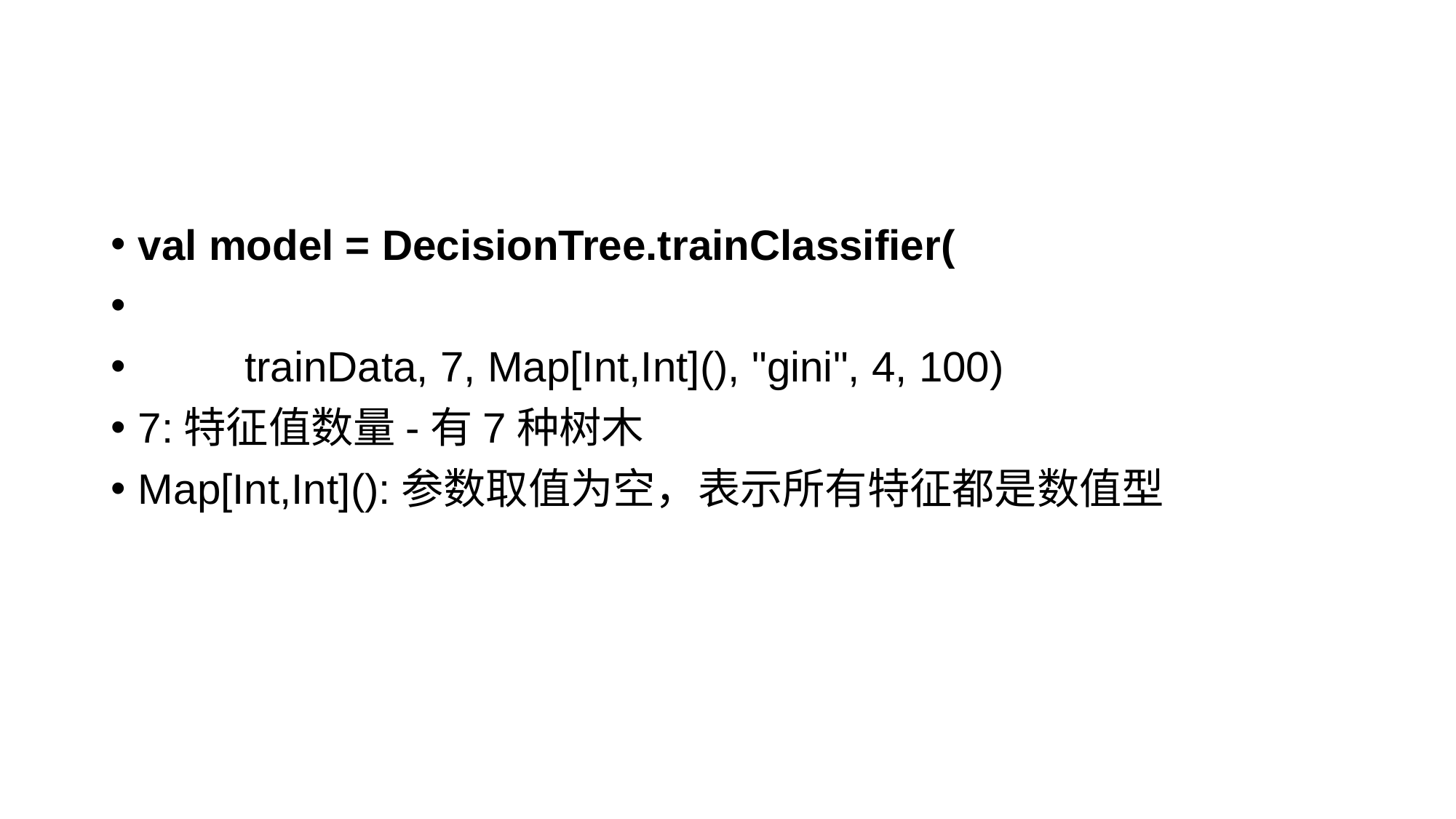

#
val model = DecisionTree.trainClassifier(

         trainData, 7, Map[Int,Int](), "gini", 4, 100)
7:特征值数量-有7种树木
Map[Int,Int]():参数取值为空，表示所有特征都是数值型